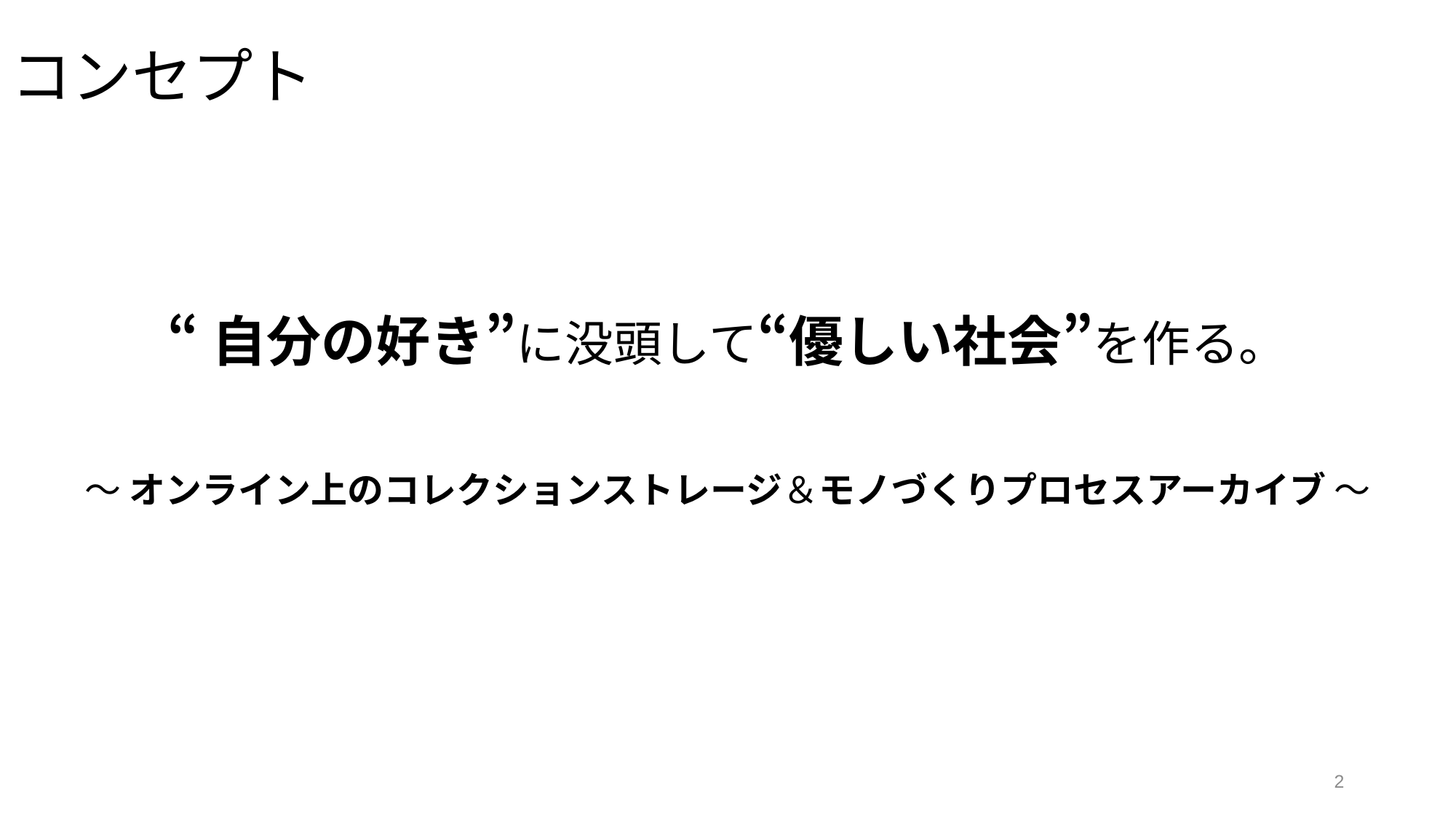

# コンセプト
“自分の好き”に没頭して“優しい社会”を作る。

〜 オンライン上のコレクションストレージ＆モノづくりプロセスアーカイブ 〜
2